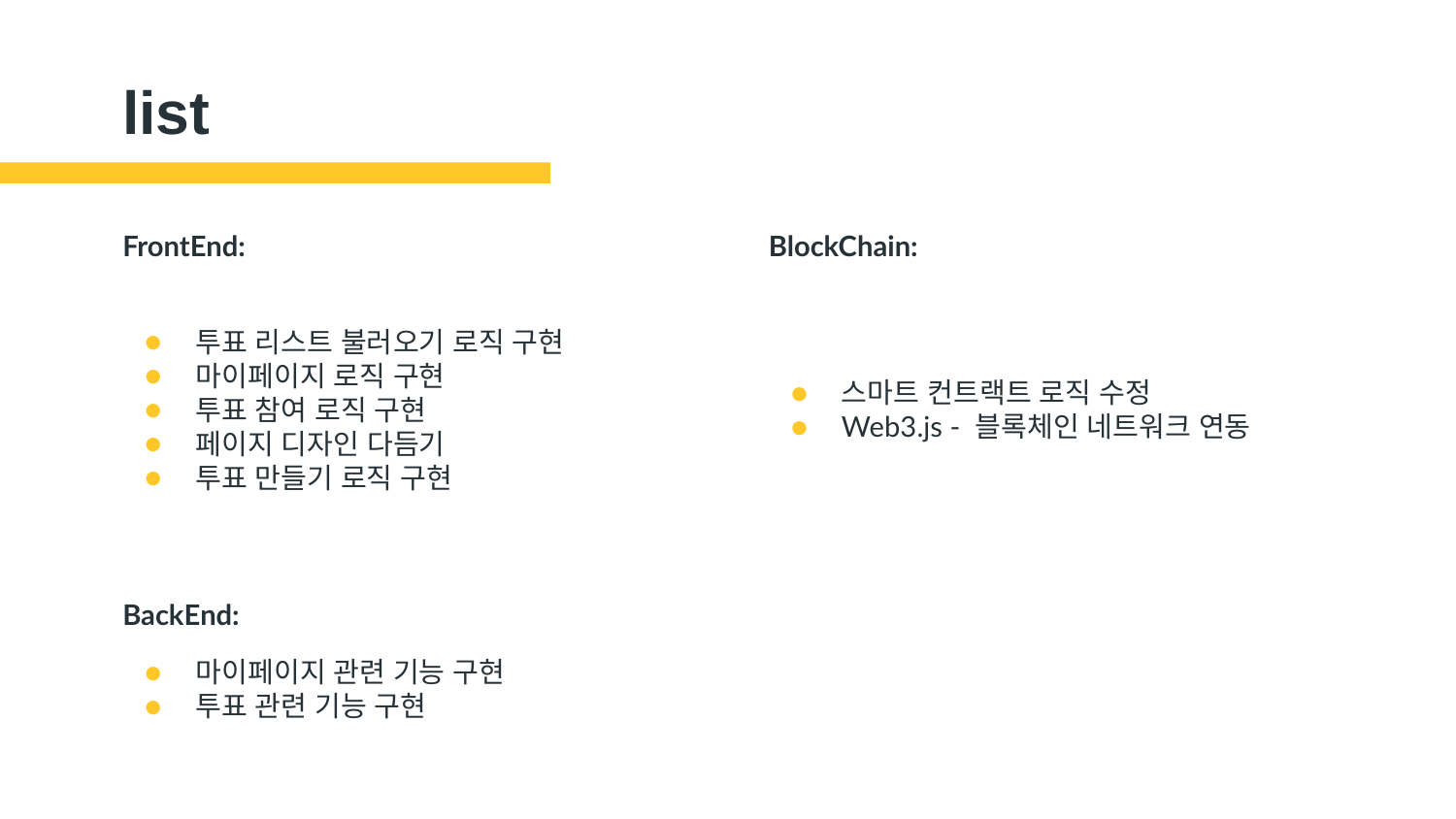

# list

FrontEnd:
BlockChain:
투표 리스트 불러오기 로직 구현
마이페이지 로직 구현
투표 참여 로직 구현
페이지 디자인 다듬기
투표 만들기 로직 구현
스마트 컨트랙트 로직 수정
Web3.js - 블록체인 네트워크 연동
BackEnd:
마이페이지 관련 기능 구현
투표 관련 기능 구현